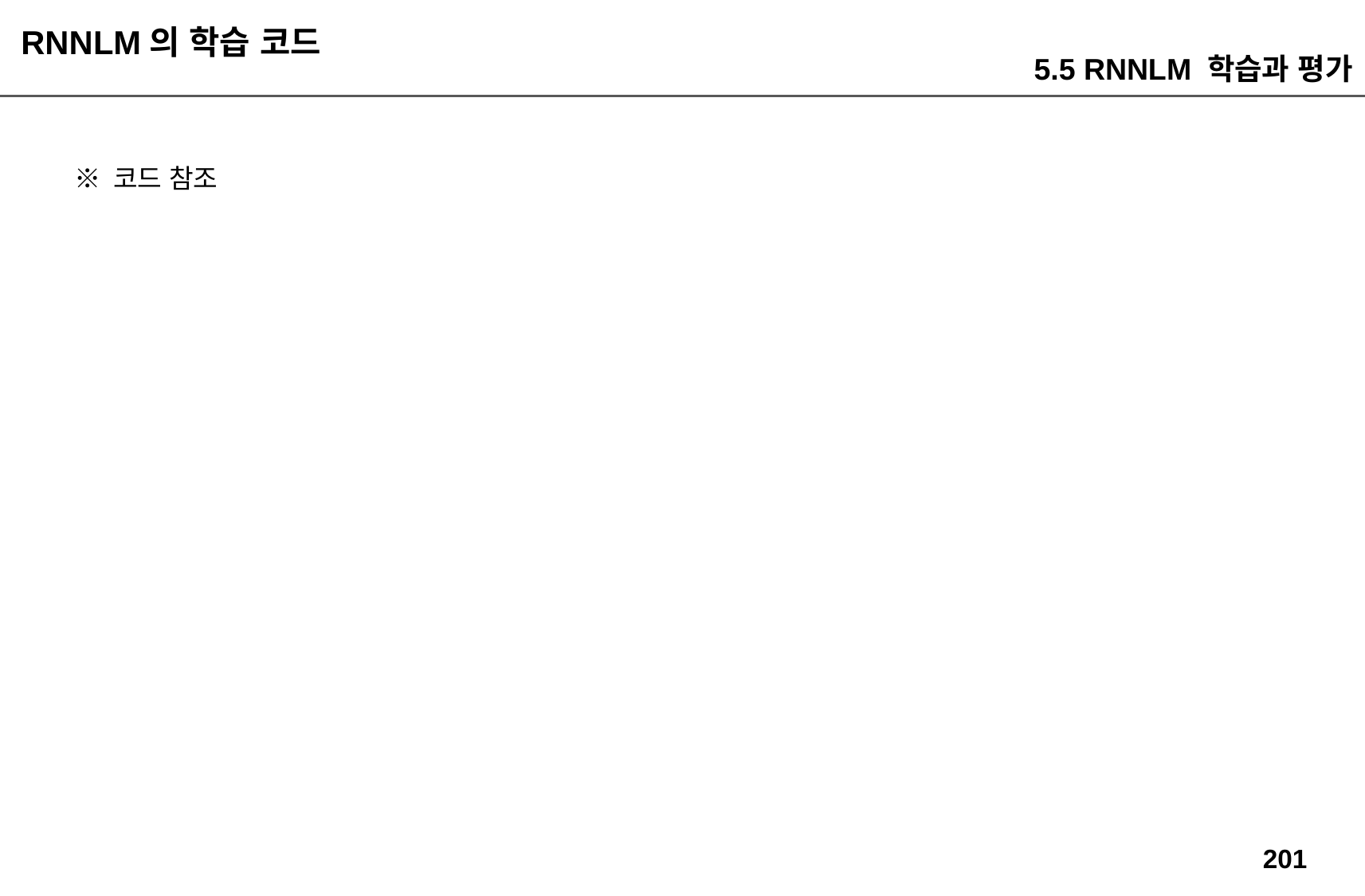

RNNLM의 학습 코드
5.5 RNNLM 학습과 평가
※ 코드 참조